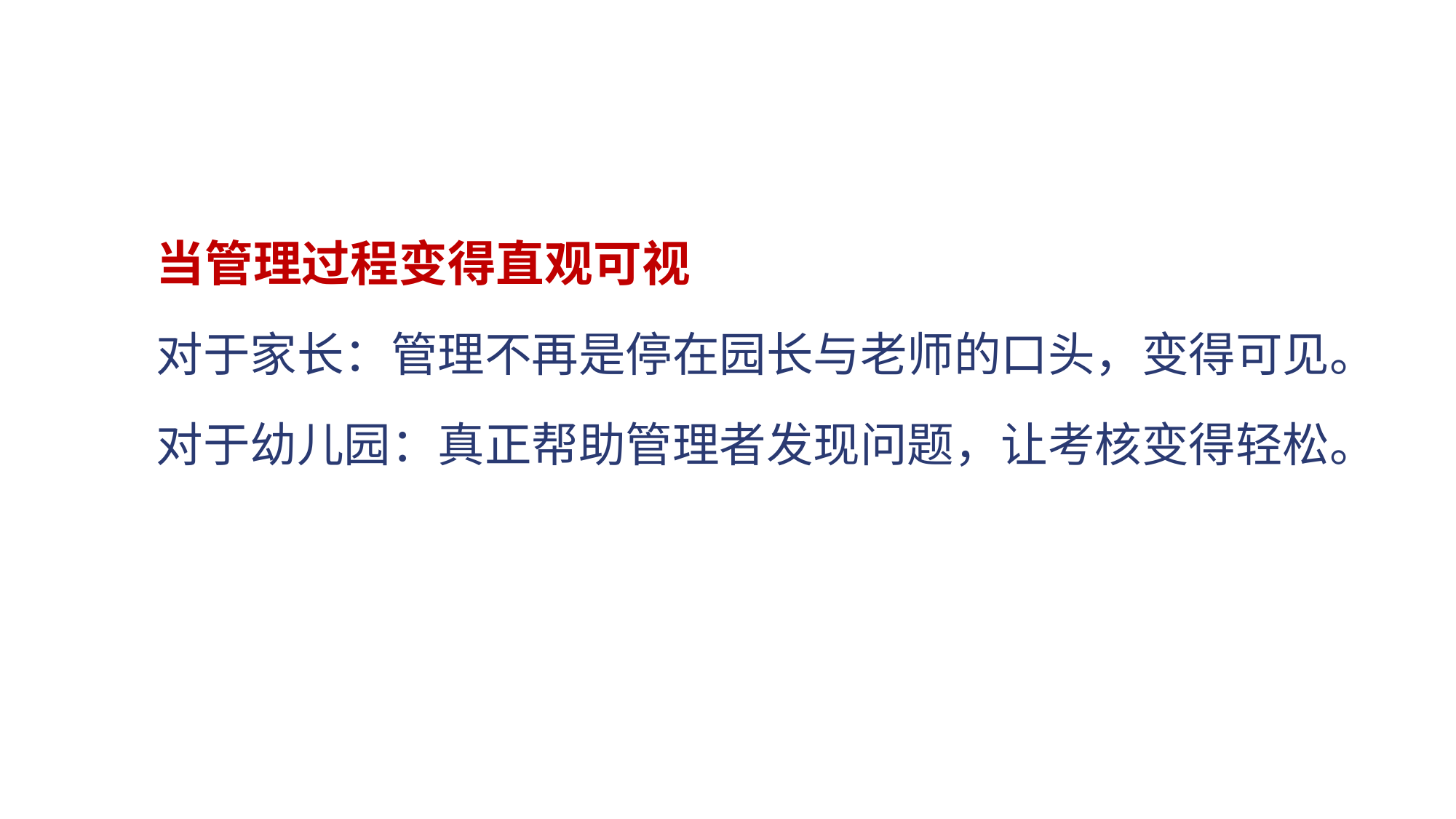

当管理过程变得直观可视
对于家长：管理不再是停在园长与老师的口头，变得可见。
对于幼儿园：真正帮助管理者发现问题，让考核变得轻松。